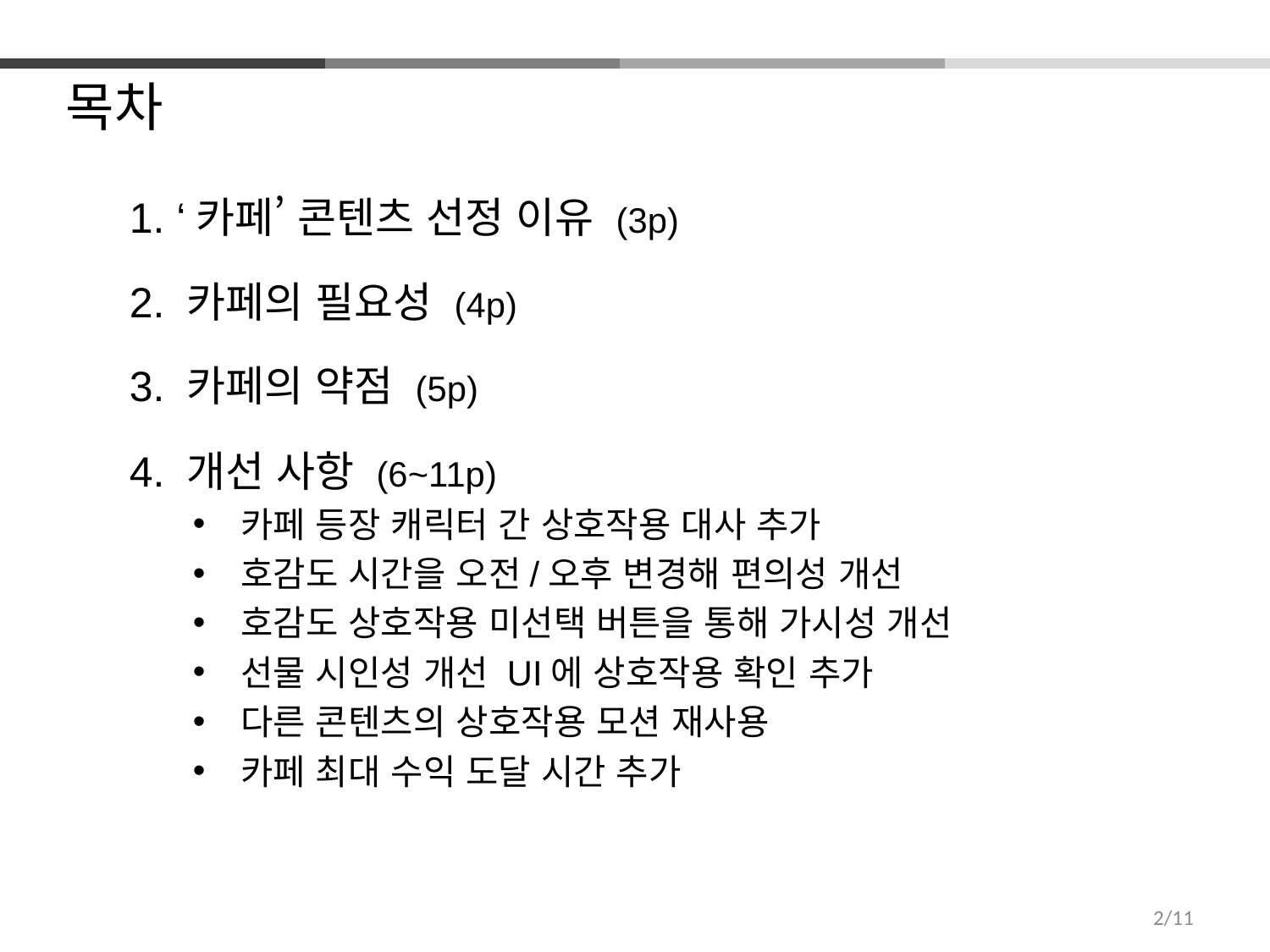

목차
1. ‘카페’ 콘텐츠 선정 이유 (3p)
2. 카페의 필요성 (4p)
3. 카페의 약점 (5p)
4. 개선 사항 (6~11p)
카페 등장 캐릭터 간 상호작용 대사 추가
호감도 시간을 오전/오후 변경해 편의성 개선
호감도 상호작용 미선택 버튼을 통해 가시성 개선
선물 시인성 개선 UI에 상호작용 확인 추가
다른 콘텐츠의 상호작용 모션 재사용
카페 최대 수익 도달 시간 추가
2/11